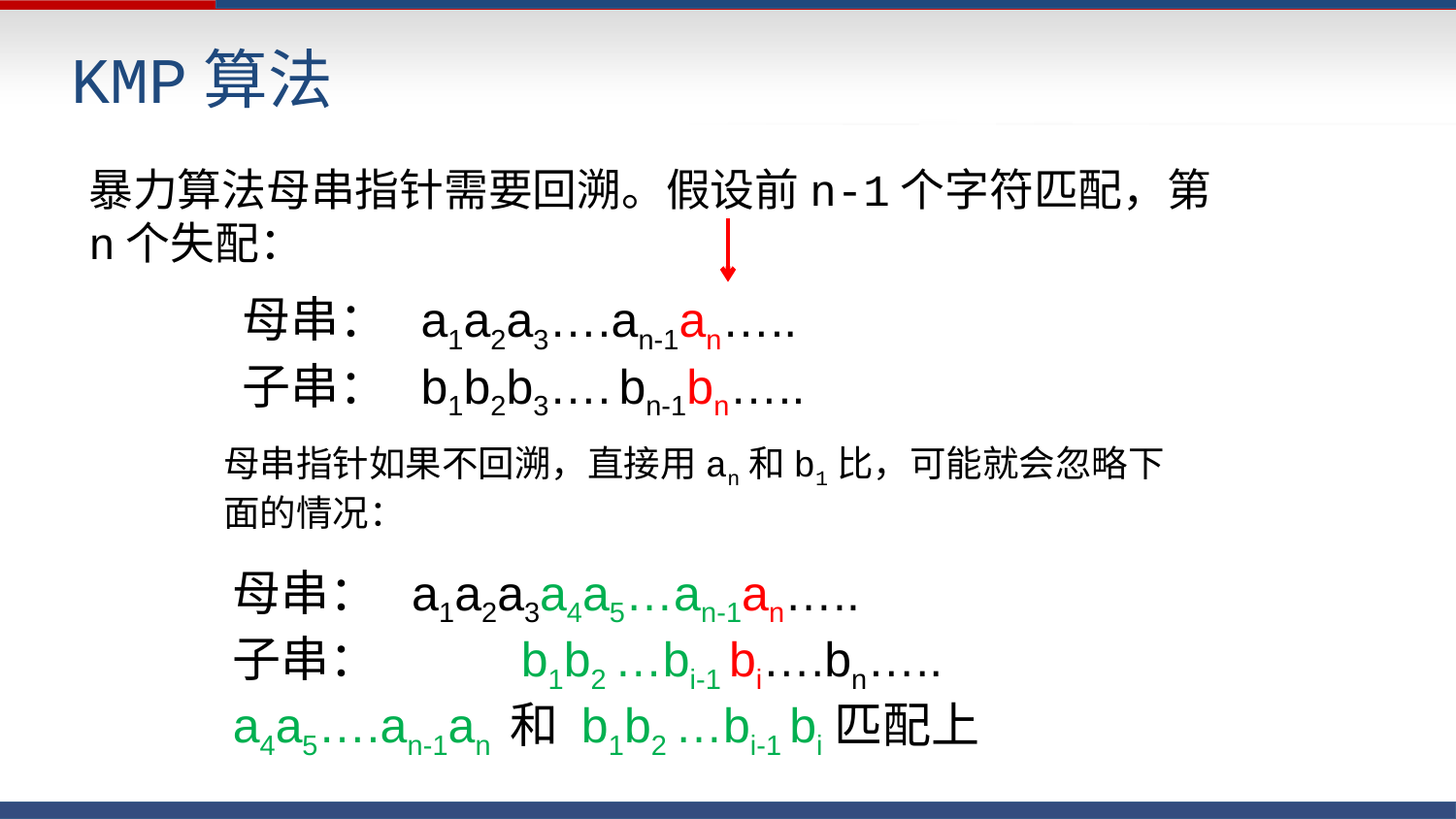

# KMP算法

暴力算法母串指针需要回溯。假设前n-1个字符匹配，第n个失配：

母串：  a1a2a3….an-1an…..
子串：  b1b2b3…. bn-1bn…..

母串指针如果不回溯，直接用an和b1比，可能就会忽略下面的情况：

母串：  a1a2a3a4a5…an-1an…..
子串：            b1b2 …bi-1 bi….bn…..
a4a5….an-1an 和 b1b2 …bi-1 bi匹配上